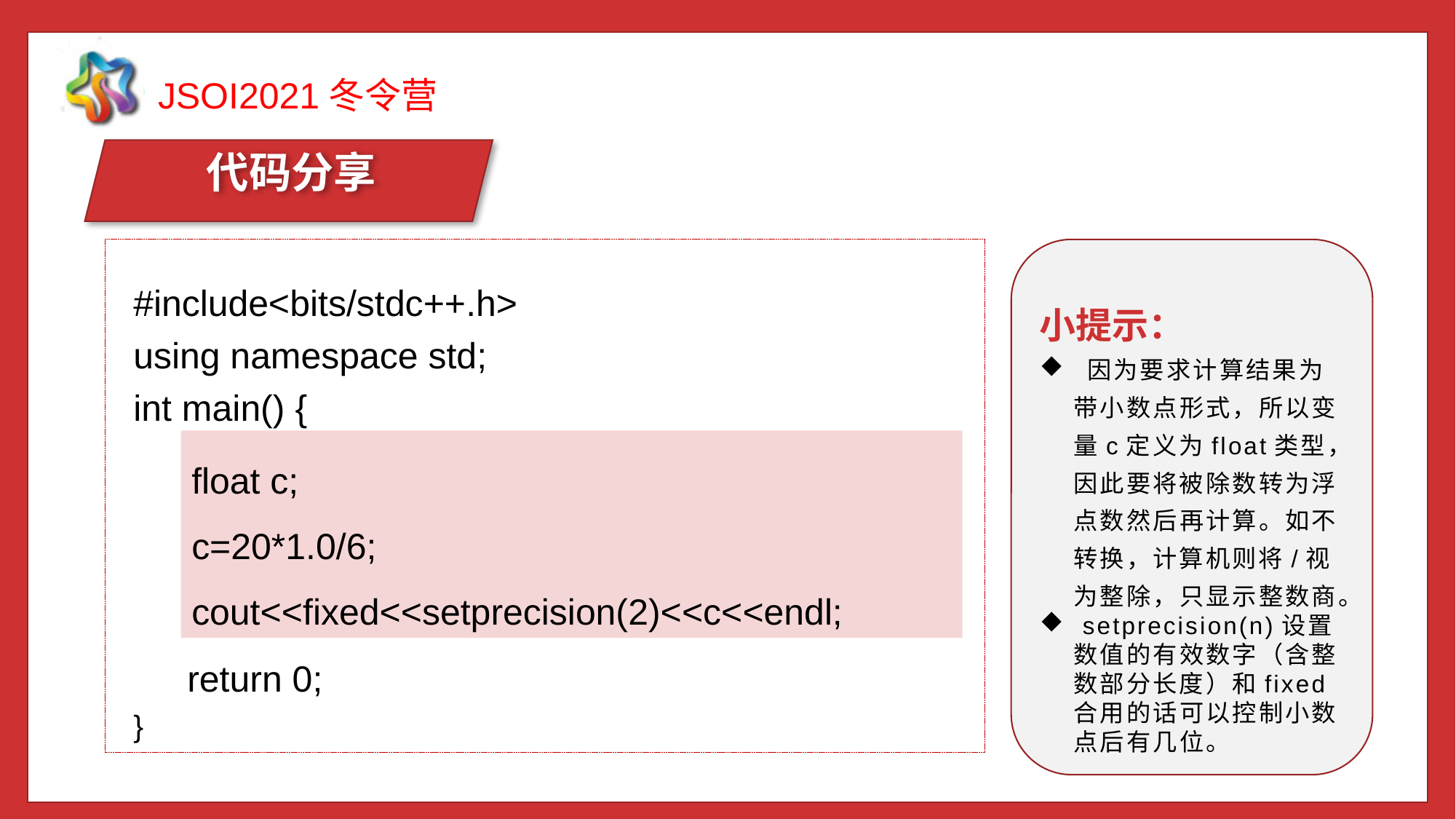

代码分享

小提示：
 因为要求计算结果为带小数点形式，所以变量c定义为float类型，因此要将被除数转为浮点数然后再计算。如不转换，计算机则将/视为整除，只显示整数商。
 setprecision(n)设置数值的有效数字（含整数部分长度）和fixed合用的话可以控制小数点后有几位。
#include<bits/stdc++.h>
using namespace std;
int main() {

      return 0;
}
float c;
c=20*1.0/6;
cout<<fixed<<setprecision(2)<<c<<endl;